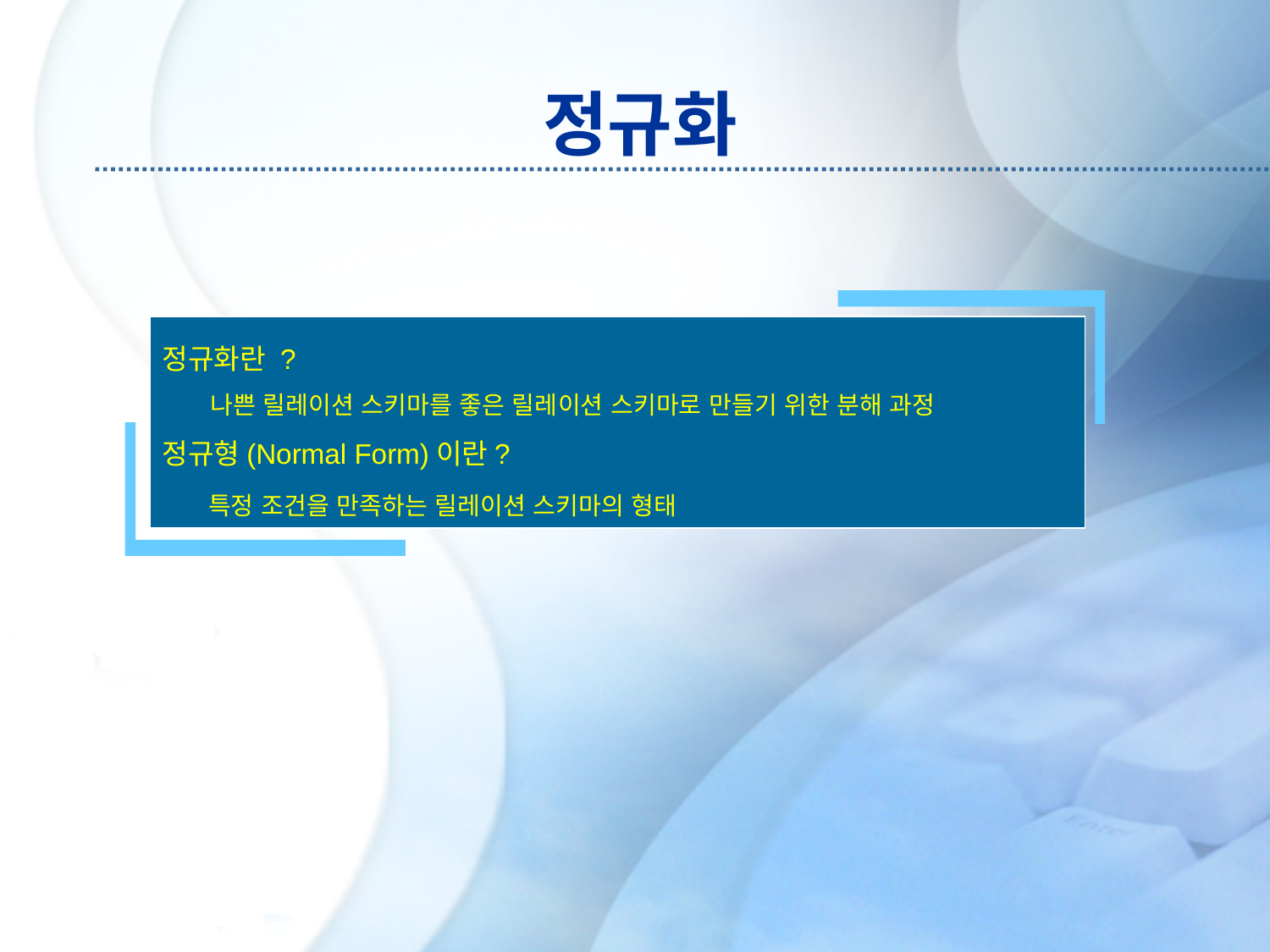

# 정규화

정규화란 ?
      나쁜 릴레이션 스키마를 좋은 릴레이션 스키마로 만들기 위한 분해 과정
정규형(Normal Form)이란?
     특정 조건을 만족하는 릴레이션 스키마의 형태